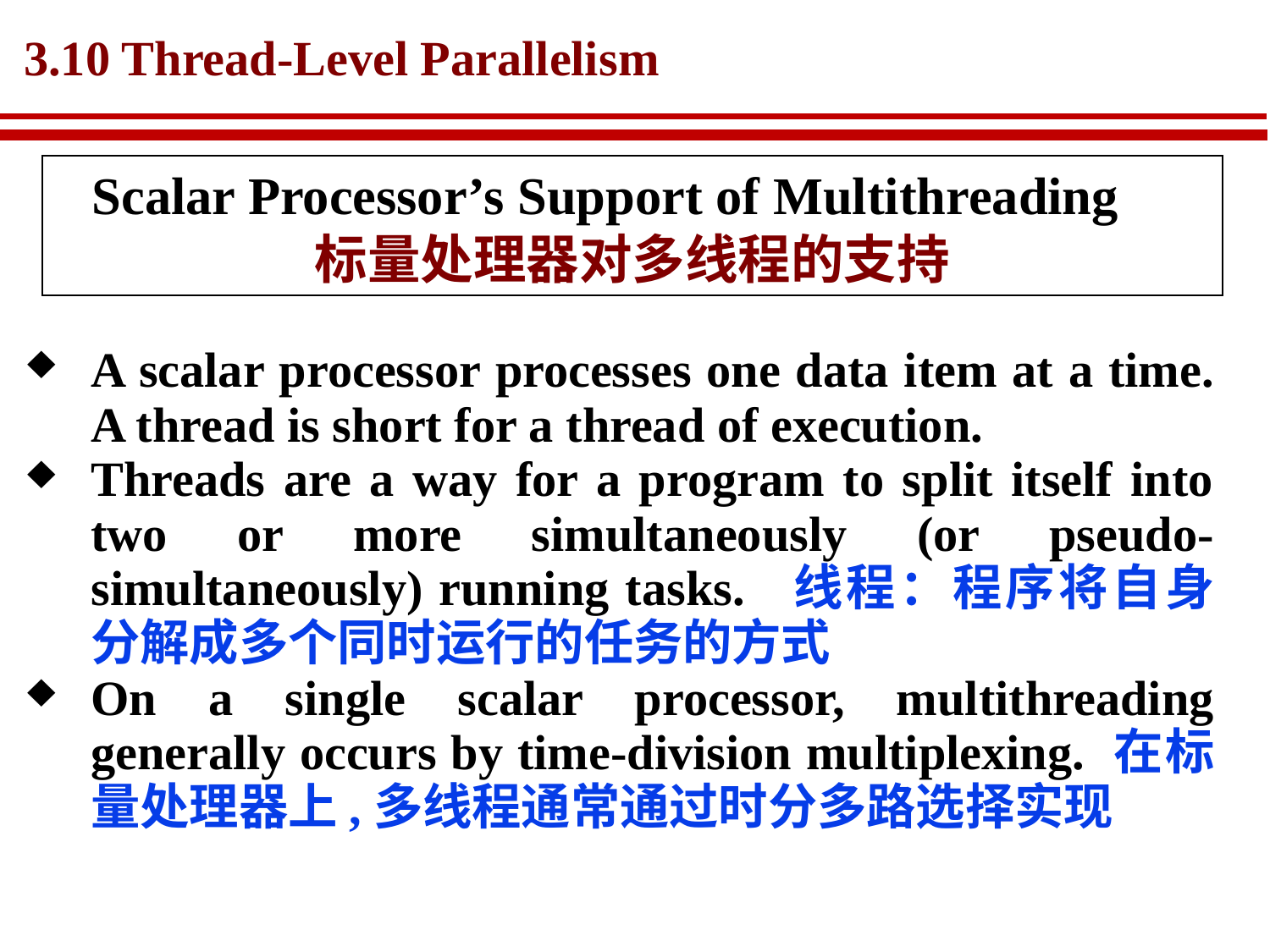

# 3.10 Thread-Level Parallelism
Scalar Processor’s Support of Multithreading
标量处理器对多线程的支持
A scalar processor processes one data item at a time. A thread is short for a thread of execution.
Threads are a way for a program to split itself into two or more simultaneously (or pseudo- simultaneously) running tasks.  线程：程序将自身分解成多个同时运行的任务的方式
On a single scalar processor, multithreading generally occurs by time-division multiplexing. 在标量处理器上,多线程通常通过时分多路选择实现